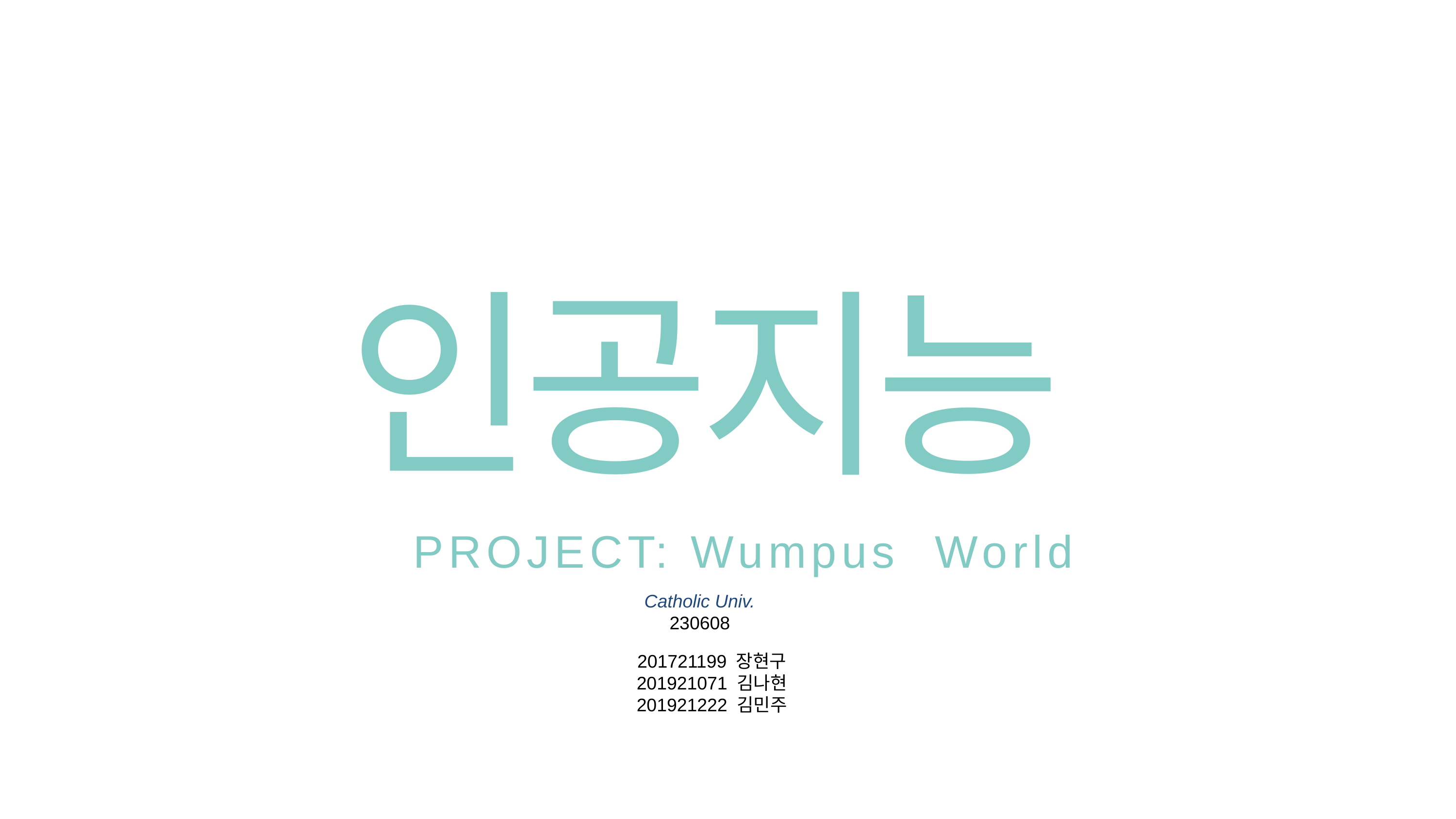

인공지능
PROJECT: Wumpus  World
Catholic Univ.
230608
201721199 장현구
201921071 김나현
201921222 김민주